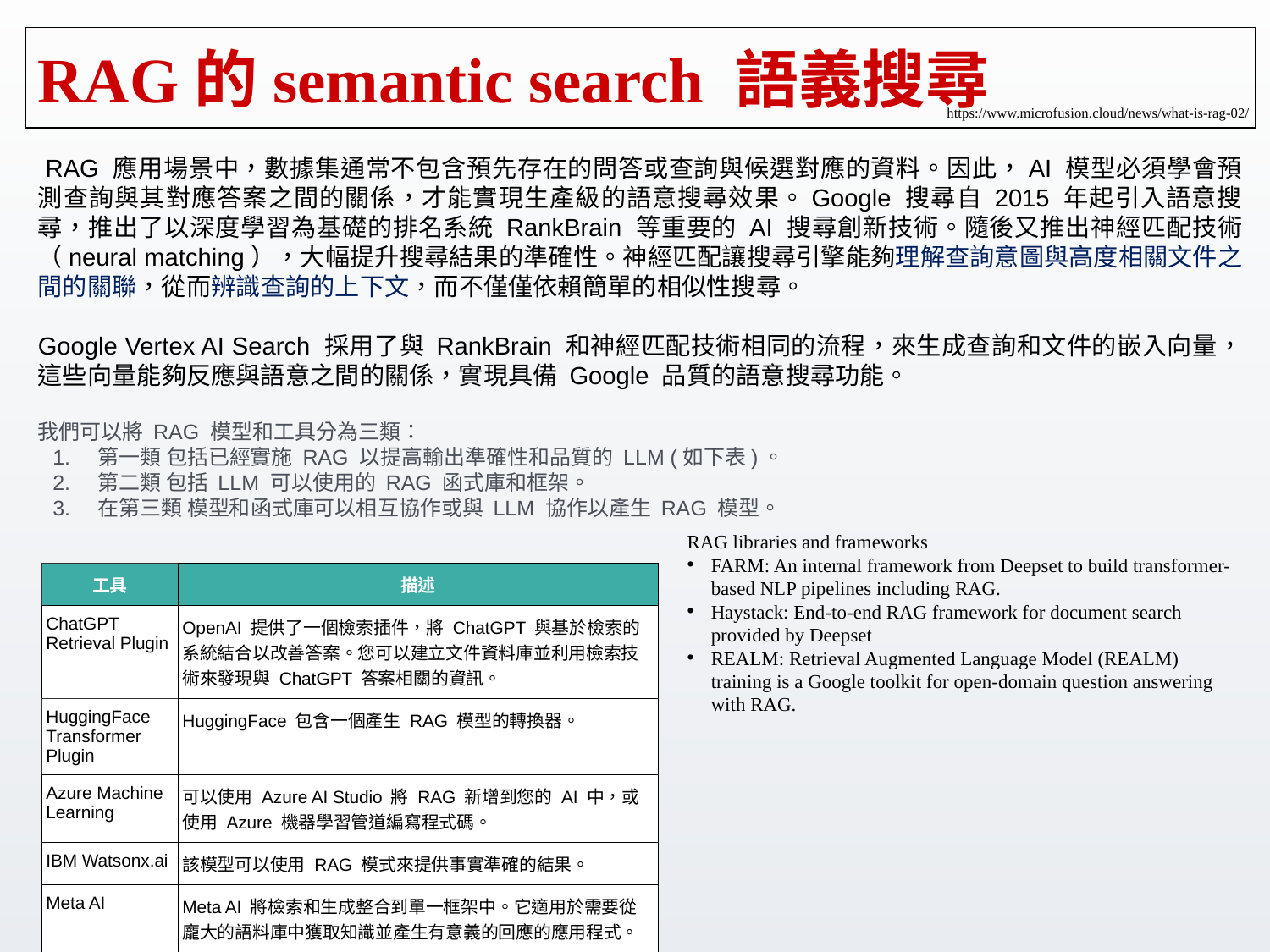

# RAG的semantic search 語義搜尋
https://www.microfusion.cloud/news/what-is-rag-02/
 RAG 應用場景中，數據集通常不包含預先存在的問答或查詢與候選對應的資料。因此，AI 模型必須學會預測查詢與其對應答案之間的關係，才能實現生產級的語意搜尋效果。Google 搜尋自 2015 年起引入語意搜尋，推出了以深度學習為基礎的排名系統 RankBrain 等重要的 AI 搜尋創新技術。隨後又推出神經匹配技術（neural matching），大幅提升搜尋結果的準確性。神經匹配讓搜尋引擎能夠理解查詢意圖與高度相關文件之間的關聯，從而辨識查詢的上下文，而不僅僅依賴簡單的相似性搜尋。

Google Vertex AI Search 採用了與 RankBrain 和神經匹配技術相同的流程，來生成查詢和文件的嵌入向量，這些向量能夠反應與語意之間的關係，實現具備 Google 品質的語意搜尋功能。

我們可以將 RAG 模型和工具分為三類：
第一類 包括已經實施 RAG 以提高輸出準確性和品質的 LLM (如下表)。
第二類 包括 LLM 可以使用的 RAG 函式庫和框架。
在第三類 模型和函式庫可以相互協作或與 LLM 協作以產生 RAG 模型。

RAG libraries and frameworks
FARM: An internal framework from Deepset to build transformer-based NLP pipelines including RAG.
Haystack: End-to-end RAG framework for document search provided by Deepset
REALM: Retrieval Augmented Language Model (REALM) training is a Google toolkit for open-domain question answering with RAG.
| 工具 | 描述 |
| --- | --- |
| ChatGPT Retrieval Plugin | OpenAI 提供了一個檢索插件，將 ChatGPT 與基於檢索的系統結合以改善答案。您可以建立文件資料庫並利用檢索技術來發現與 ChatGPT 答案相關的資訊。 |
| HuggingFace Transformer Plugin | HuggingFace 包含一個產生 RAG 模型的轉換器。 |
| Azure Machine Learning | 可以使用 Azure AI Studio 將 RAG 新增到您的 AI 中，或使用 Azure 機器學習管道編寫程式碼。 |
| IBM Watsonx.ai | 該模型可以使用 RAG 模式來提供事實準確的結果。 |
| Meta AI | Meta AI 將檢索和生成整合到單一框架中。它適用於需要從龐大的語料庫中獲取知識並產生有意義的回應的應用程式。 |